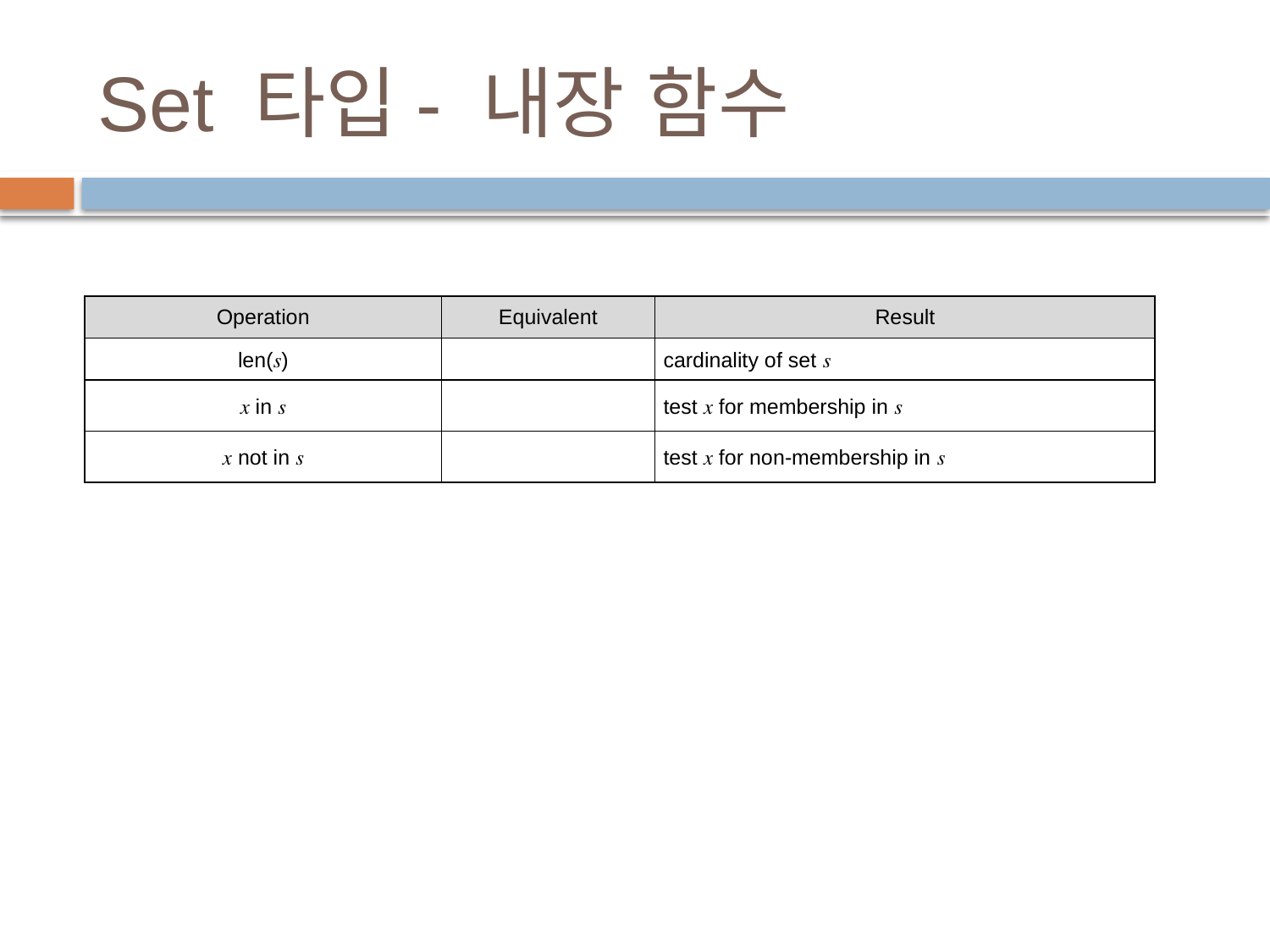

# Set 타입- 내장 함수
| Operation | Equivalent | Result |
| --- | --- | --- |
| len(s) |  | cardinality of set s |
| x in s |  | test x for membership in s |
| x not in s |  | test x for non-membership in s |